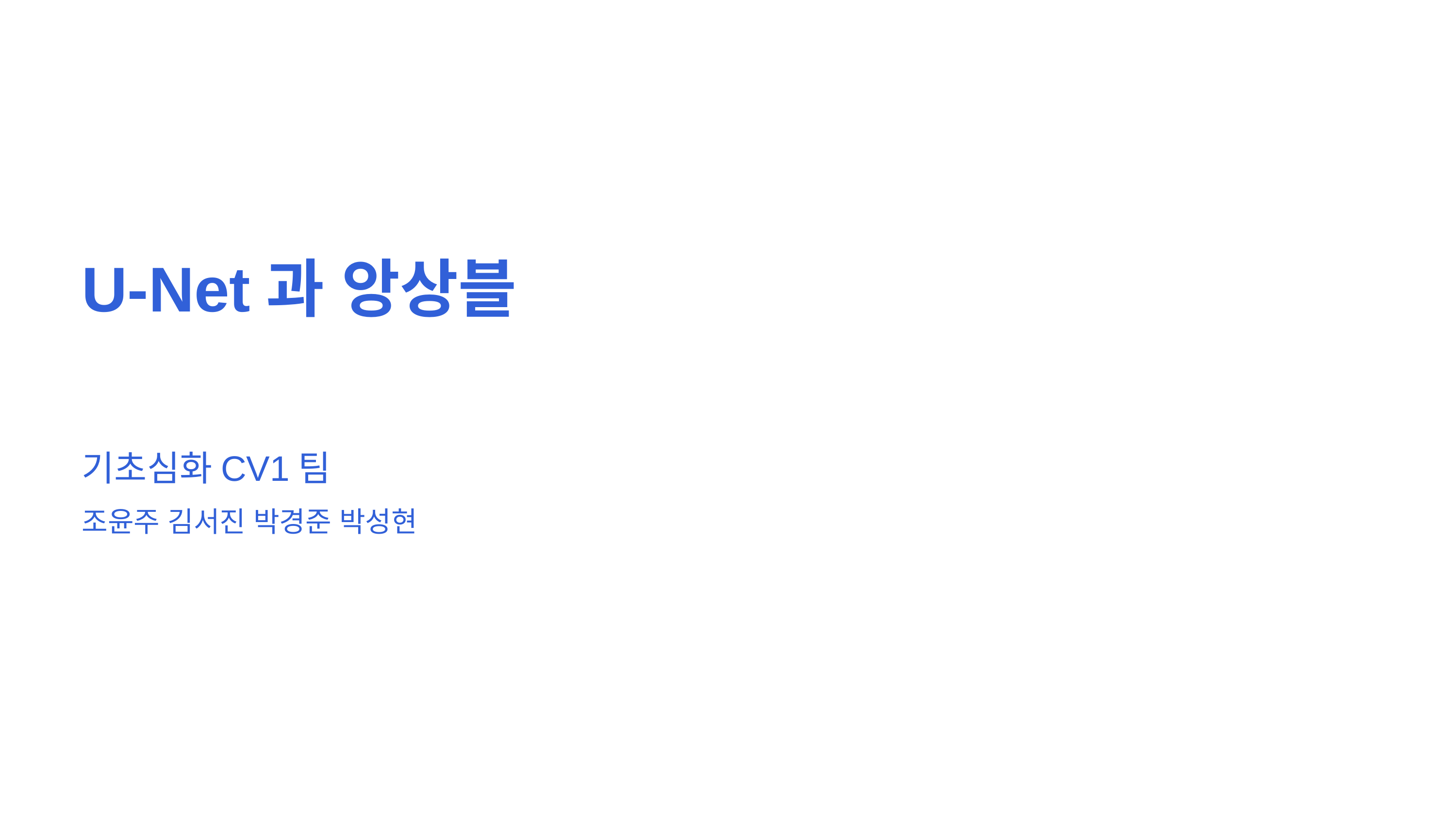

U-Net과 앙상블

기초심화CV1팀
조윤주 김서진 박경준 박성현